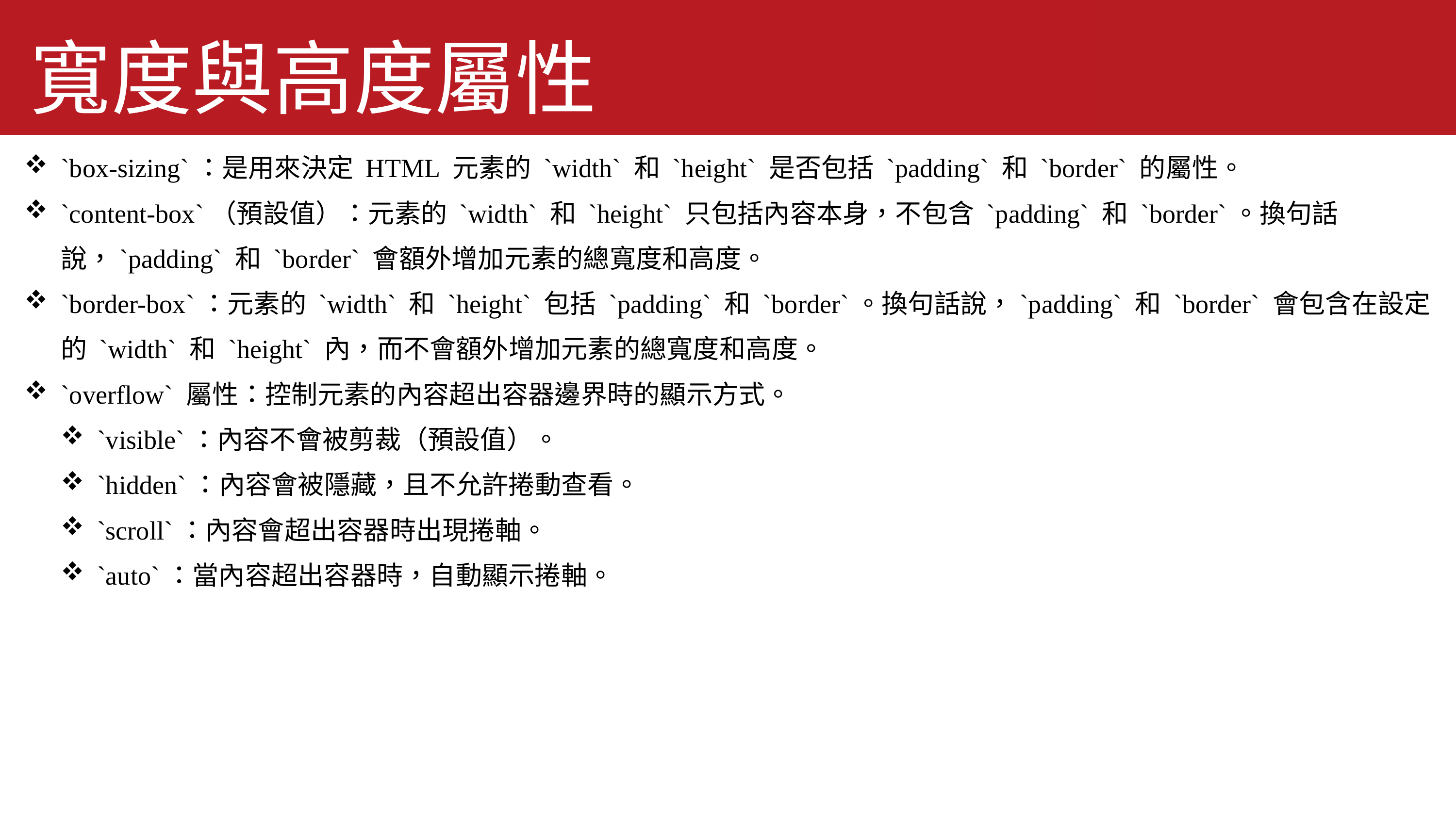

寬度與高度屬性
`box-sizing`：是用來決定 HTML 元素的 `width` 和 `height` 是否包括 `padding` 和 `border` 的屬性。
`content-box`（預設值）：元素的 `width` 和 `height` 只包括內容本身，不包含 `padding` 和 `border`。換句話說，`padding` 和 `border` 會額外增加元素的總寬度和高度。
`border-box`：元素的 `width` 和 `height` 包括 `padding` 和 `border`。換句話說，`padding` 和 `border` 會包含在設定的 `width` 和 `height` 內，而不會額外增加元素的總寬度和高度。
`overflow` 屬性：控制元素的內容超出容器邊界時的顯示方式。
`visible`：內容不會被剪裁（預設值）。
`hidden`：內容會被隱藏，且不允許捲動查看。
`scroll`：內容會超出容器時出現捲軸。
`auto`：當內容超出容器時，自動顯示捲軸。